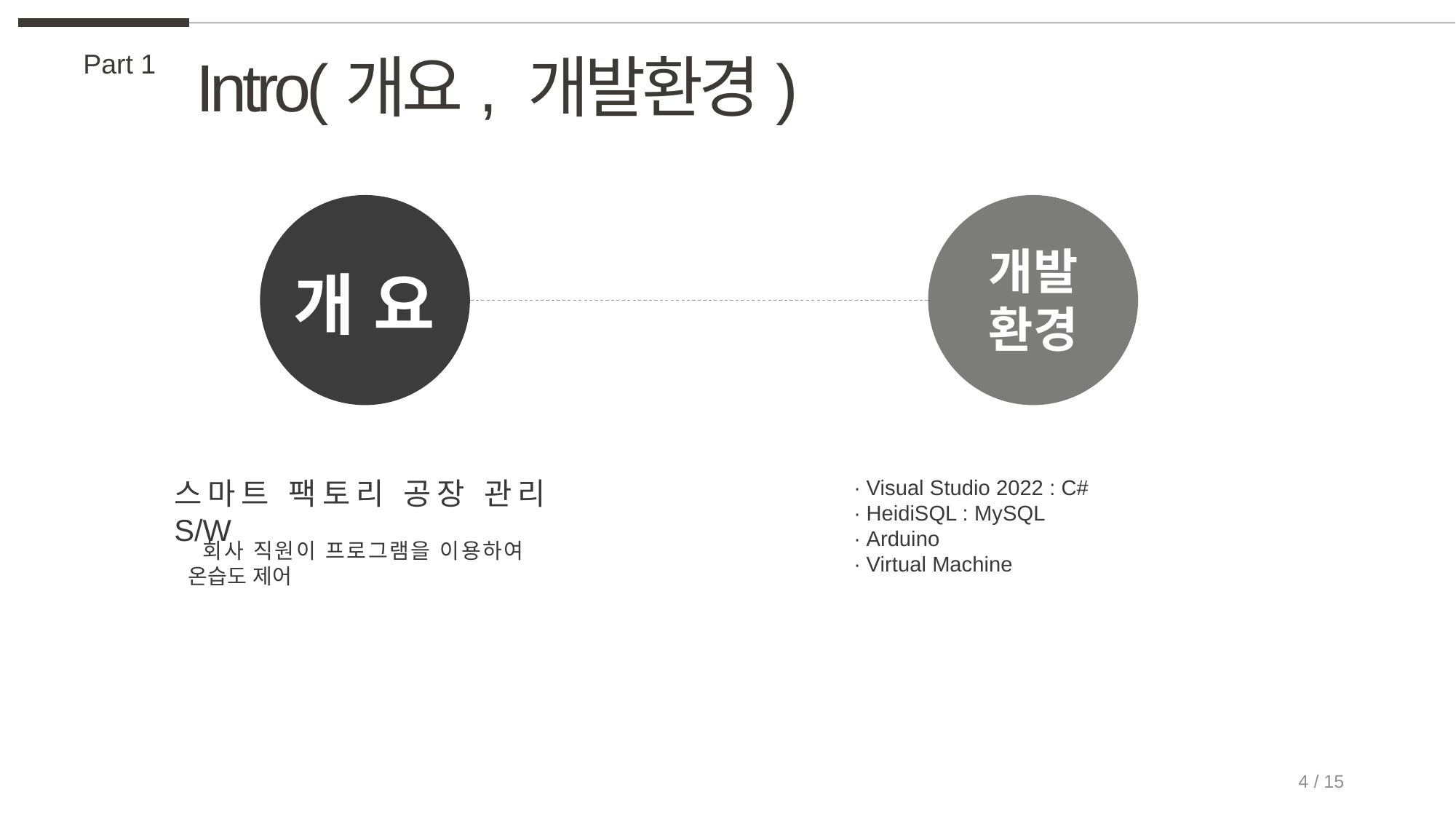

Intro(개요, 개발환경)
Part 1

개발
환경
개 요
스마트 팩토리 공장 관리 S/W
 회사 직원이 프로그램을 이용하여 온습도 제어
∙ Visual Studio 2022 : C#
∙ HeidiSQL : MySQL
∙ Arduino
∙ Virtual Machine
4 / 15